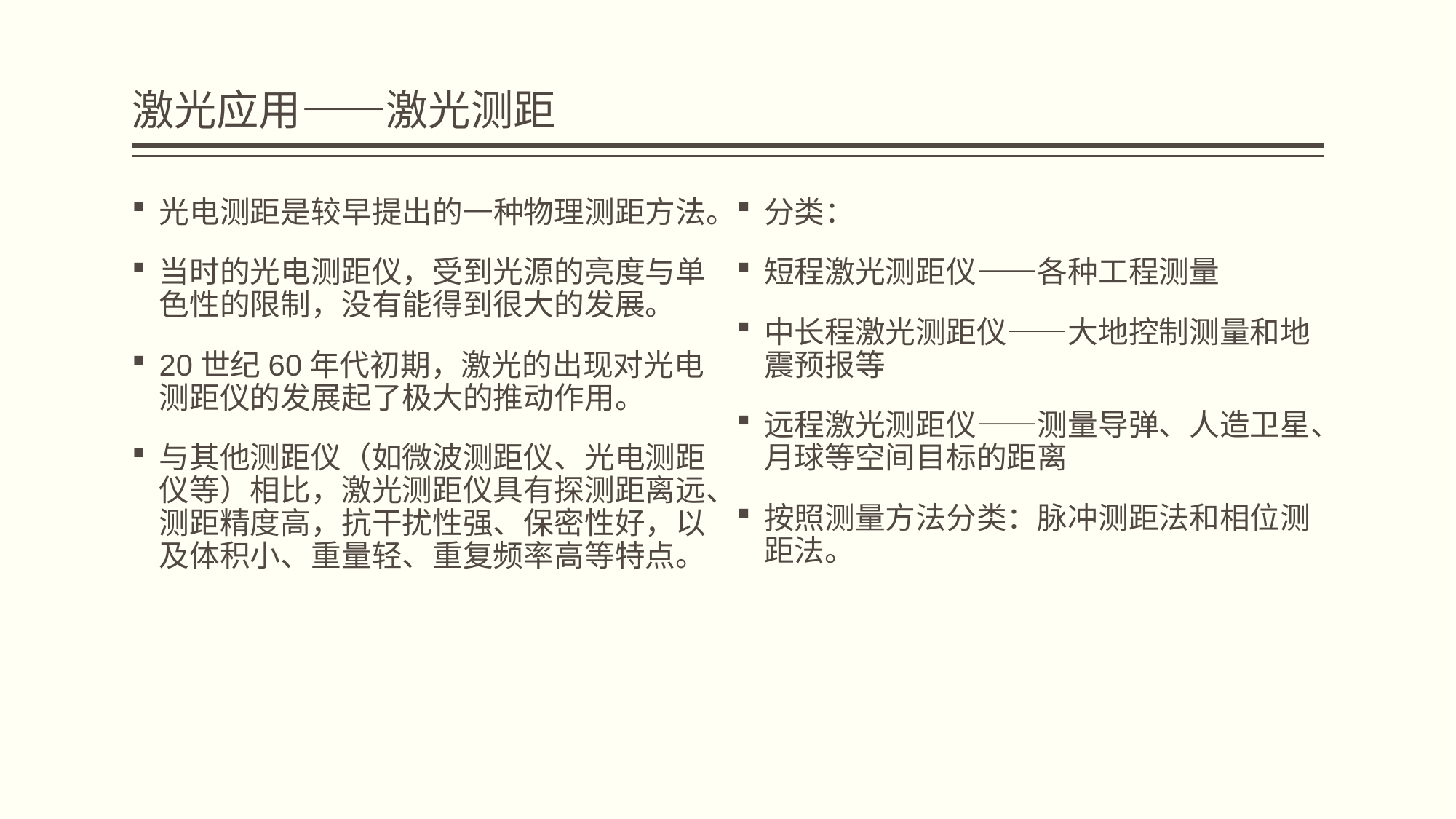

# 激光应用——激光测距
光电测距是较早提出的一种物理测距方法。
当时的光电测距仪，受到光源的亮度与单色性的限制，没有能得到很大的发展。
20世纪60年代初期，激光的出现对光电测距仪的发展起了极大的推动作用。
与其他测距仪（如微波测距仪、光电测距仪等）相比，激光测距仪具有探测距离远、测距精度高，抗干扰性强、保密性好，以及体积小、重量轻、重复频率高等特点。
分类：
短程激光测距仪——各种工程测量
中长程激光测距仪——大地控制测量和地震预报等
远程激光测距仪——测量导弹、人造卫星、月球等空间目标的距离
按照测量方法分类：脉冲测距法和相位测距法。